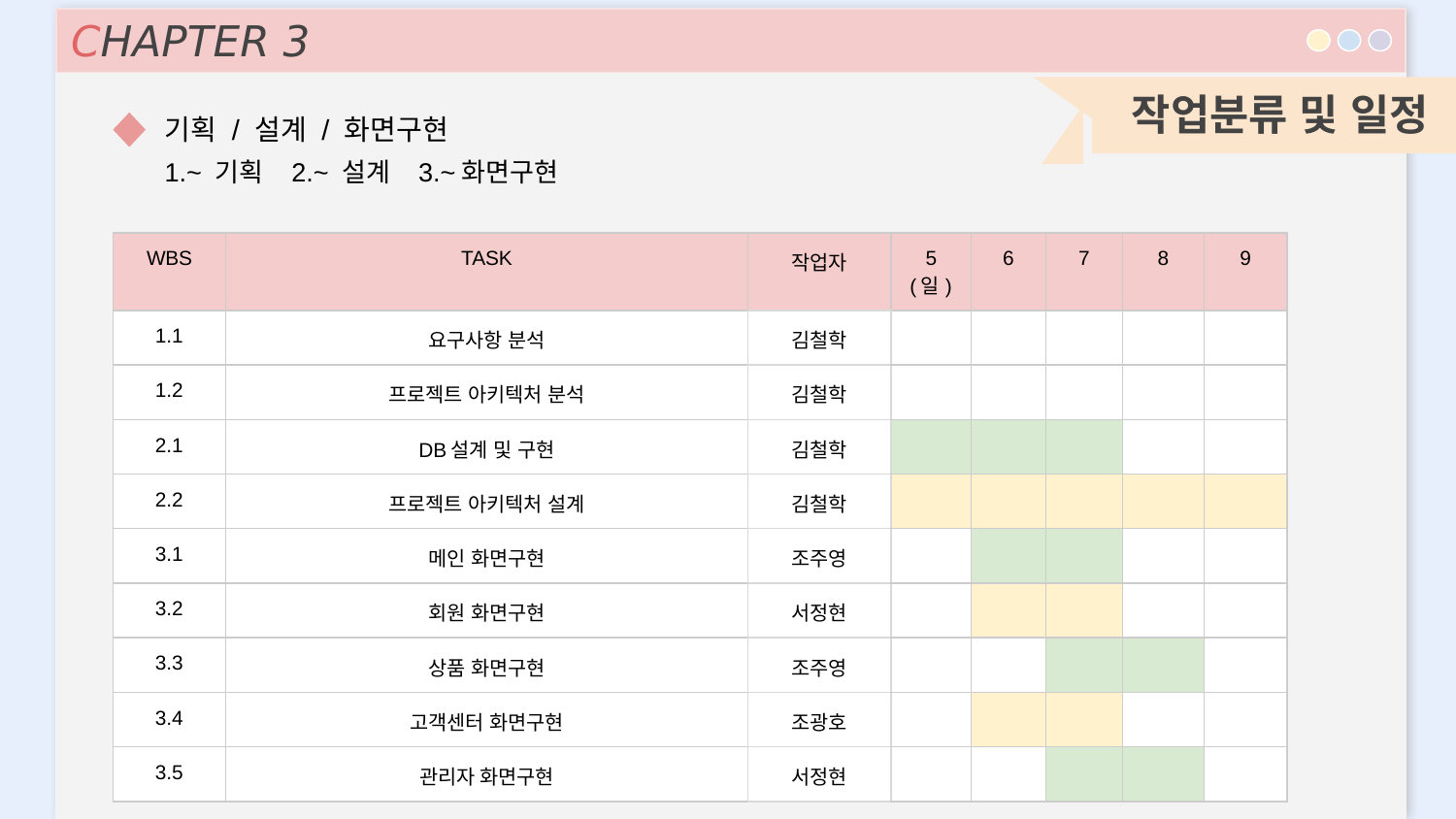

CHAPTER 3

작업분류 및 일정

기획 / 설계 / 화면구현

1.~ 기획   2.~ 설계   3.~화면구현
| WBS | TASK | 작업자 | 5(일) | 6 | 7 | 8 | 9 |
| --- | --- | --- | --- | --- | --- | --- | --- |
| 1.1 | 요구사항 분석 | 김철학 |  |  |  |  |  |
| 1.2 | 프로젝트 아키텍처 분석 | 김철학 |  |  |  |  |  |
| 2.1 | DB설계 및 구현 | 김철학 |  |  |  |  |  |
| 2.2 | 프로젝트 아키텍처 설계 | 김철학 |  |  |  |  |  |
| 3.1 | 메인 화면구현 | 조주영 |  |  |  |  |  |
| 3.2 | 회원 화면구현 | 서정현 |  |  |  |  |  |
| 3.3 | 상품 화면구현 | 조주영 |  |  |  |  |  |
| 3.4 | 고객센터 화면구현 | 조광호 |  |  |  |  |  |
| 3.5 | 관리자 화면구현 | 서정현 |  |  |  |  |  |